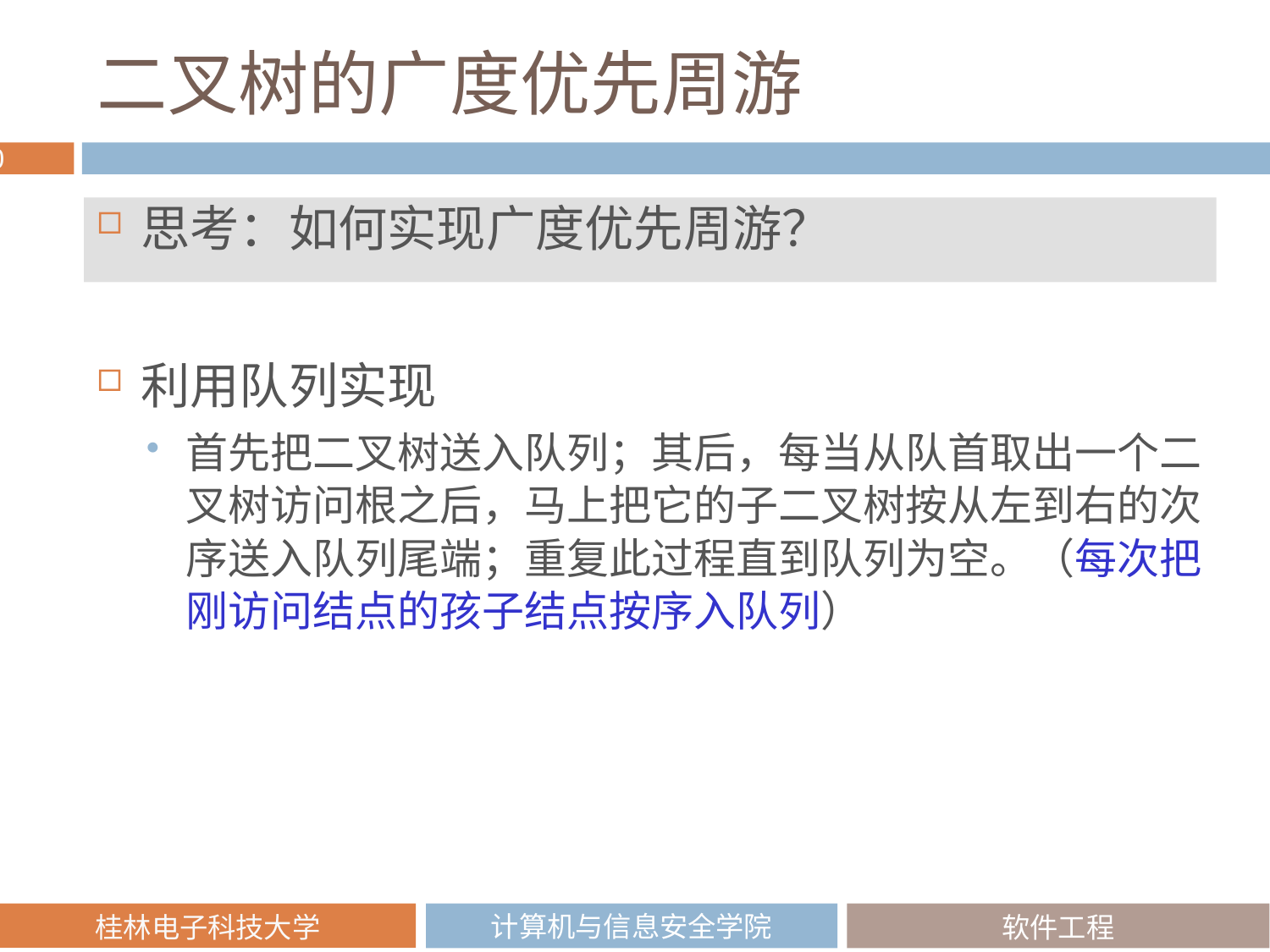

# 二叉树的广度优先周游
思考：如何实现广度优先周游？
利用队列实现
首先把二叉树送入队列；其后，每当从队首取出一个二叉树访问根之后，马上把它的子二叉树按从左到右的次序送入队列尾端；重复此过程直到队列为空。（每次把刚访问结点的孩子结点按序入队列）